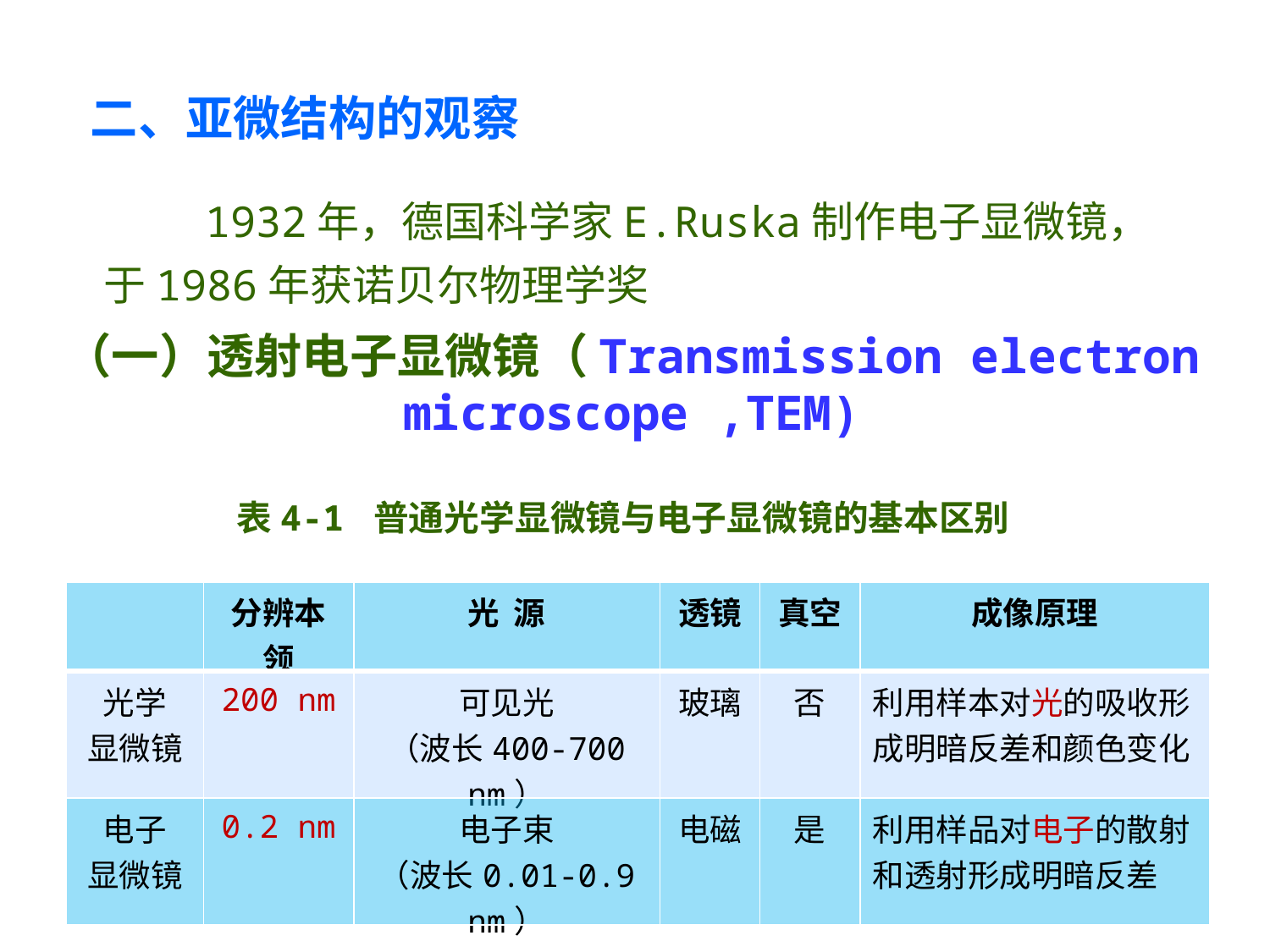

二、亚微结构的观察
    1932年，德国科学家E.Ruska制作电子显微镜，于1986年获诺贝尔物理学奖
（一）透射电子显微镜（Transmission electron microscope ,TEM)

表4-1 普通光学显微镜与电子显微镜的基本区别

|  | 分辨本领 | 光 源 | 透镜 | 真空 | 成像原理 |
| --- | --- | --- | --- | --- | --- |
| 光学 显微镜 | 200 nm | 可见光 （波长400-700 nm） | 玻璃 | 否 | 利用样本对光的吸收形成明暗反差和颜色变化 |
| 电子 显微镜 | 0.2 nm | 电子束 （波长0.01-0.9 nm） | 电磁 | 是 | 利用样品对电子的散射和透射形成明暗反差 |